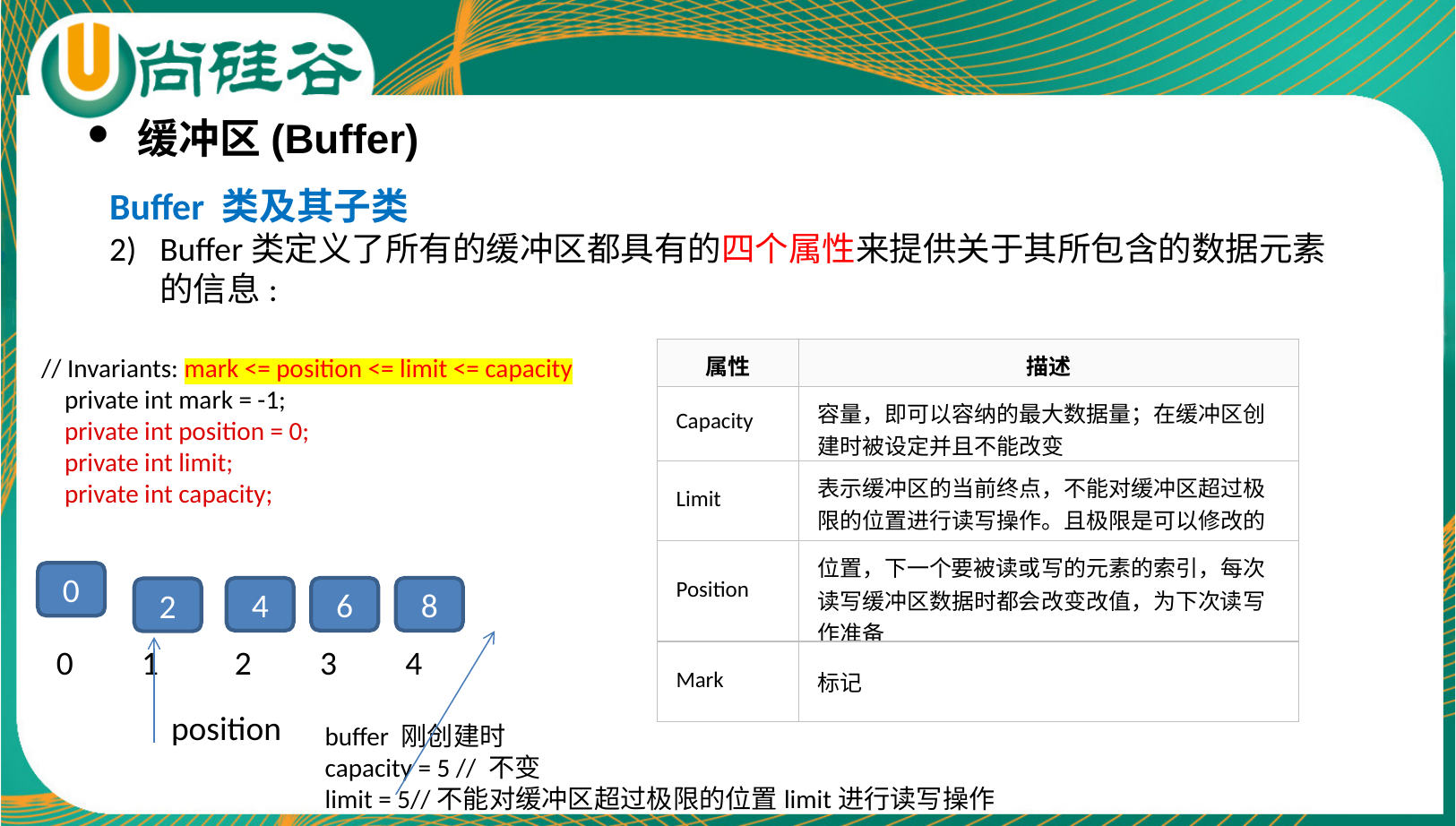

缓冲区(Buffer)
Buffer 类及其子类
Buffer类定义了所有的缓冲区都具有的四个属性来提供关于其所包含的数据元素的信息:
| 属性 | 描述 |
| --- | --- |
| Capacity | 容量，即可以容纳的最大数据量；在缓冲区创建时被设定并且不能改变 |
| Limit | 表示缓冲区的当前终点，不能对缓冲区超过极限的位置进行读写操作。且极限是可以修改的 |
| Position | 位置，下一个要被读或写的元素的索引，每次读写缓冲区数据时都会改变改值，为下次读写作准备 |
| Mark | 标记 |
// Invariants: mark <= position <= limit <= capacity
    private int mark = -1;
    private int position = 0;
    private int limit;
    private int capacity;
0
4
6
8
2
0         1          2         3         4
position
buffer 刚创建时
capacity = 5 // 不变
limit = 5//不能对缓冲区超过极限的位置limit进行读写操作